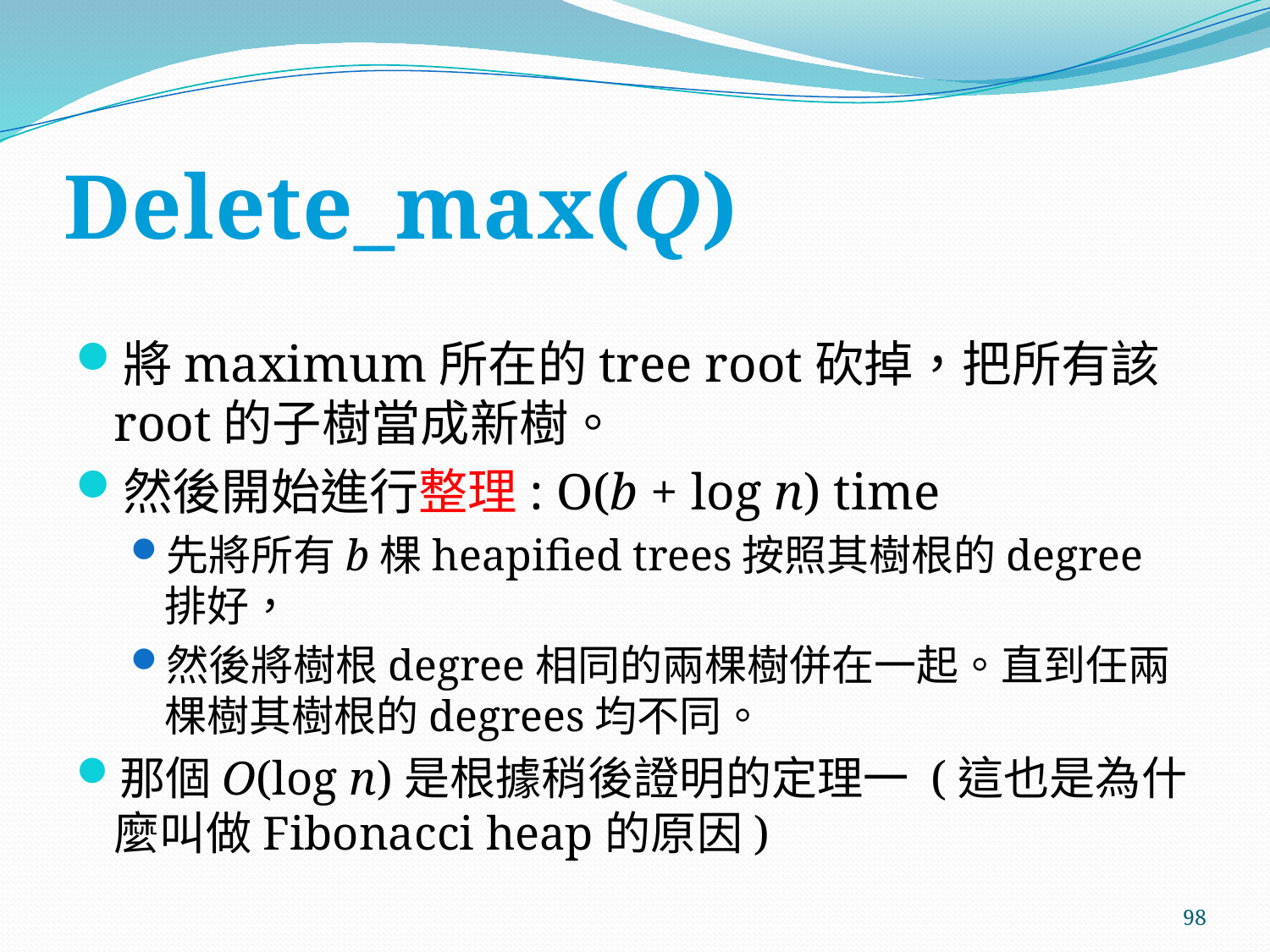

# Delete_max(Q)
將maximum所在的tree root砍掉，把所有該root的子樹當成新樹。
然後開始進行整理: O(b + log n) time
先將所有b棵heapified trees按照其樹根的degree排好，
然後將樹根degree相同的兩棵樹併在一起。直到任兩棵樹其樹根的degrees均不同。
那個O(log n)是根據稍後證明的定理一 (這也是為什麼叫做Fibonacci heap的原因)
98